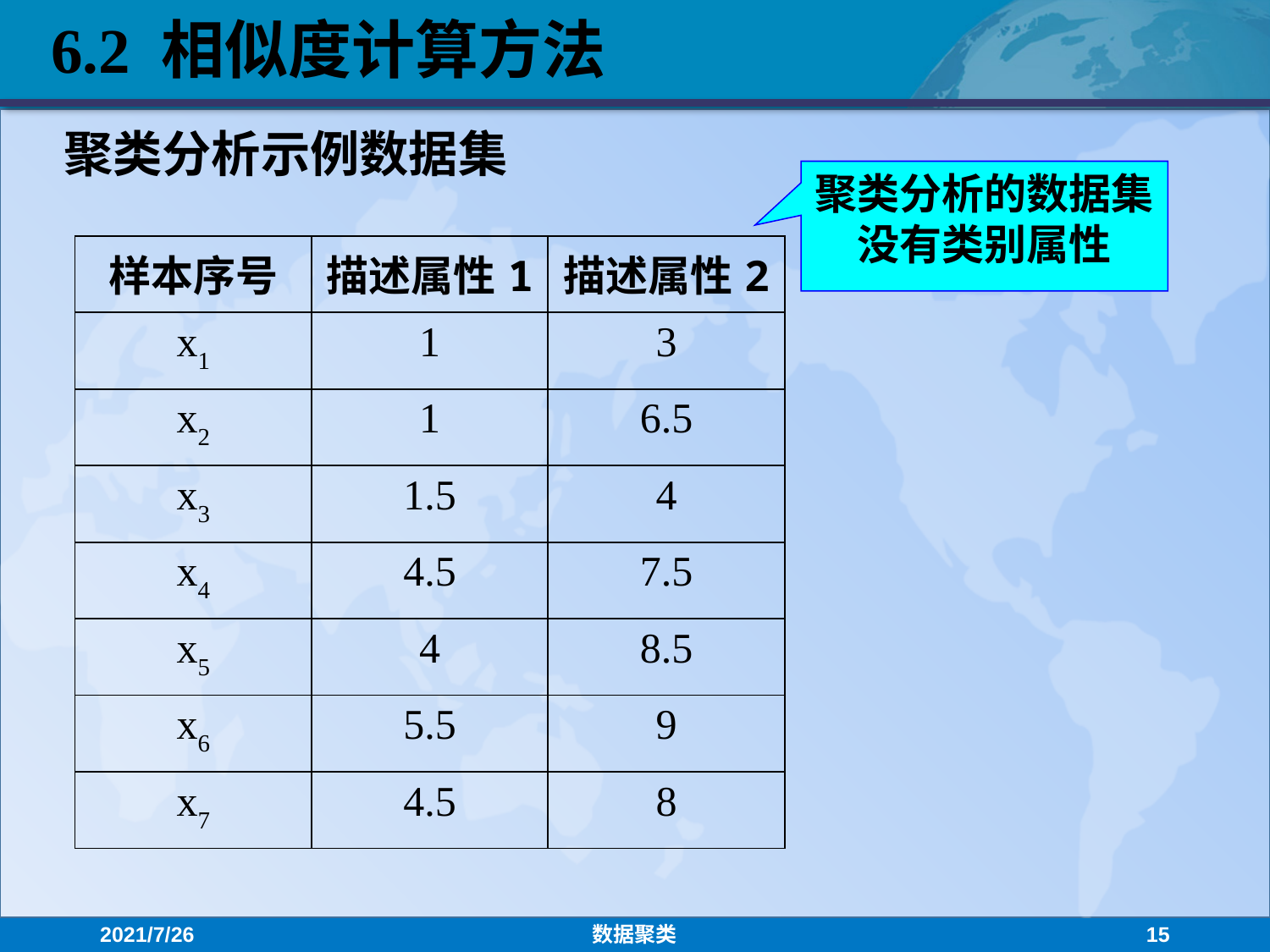

6.2 相似度计算方法

聚类分析示例数据集
聚类分析的数据集没有类别属性
| 样本序号 | 描述属性1 | 描述属性2 |
| --- | --- | --- |
| x1 | 1 | 3 |
| x2 | 1 | 6.5 |
| x3 | 1.5 | 4 |
| x4 | 4.5 | 7.5 |
| x5 | 4 | 8.5 |
| x6 | 5.5 | 9 |
| x7 | 4.5 | 8 |
2021/7/26
数据聚类
15